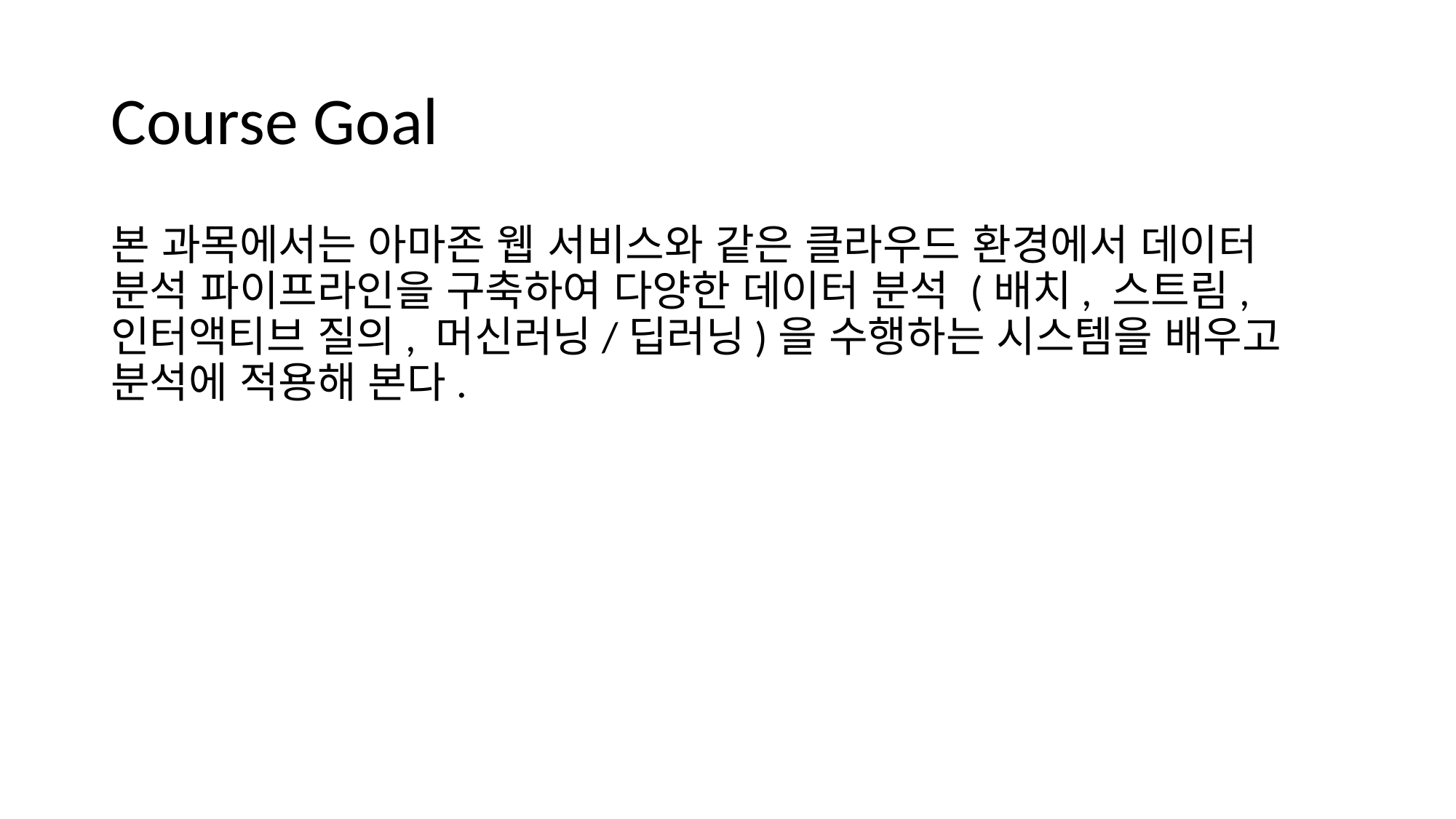

# Course Goal
본 과목에서는 아마존 웹 서비스와 같은 클라우드 환경에서 데이터 분석 파이프라인을 구축하여 다양한 데이터 분석 (배치, 스트림, 인터액티브 질의, 머신러닝/딥러닝)을 수행하는 시스템을 배우고 분석에 적용해 본다.